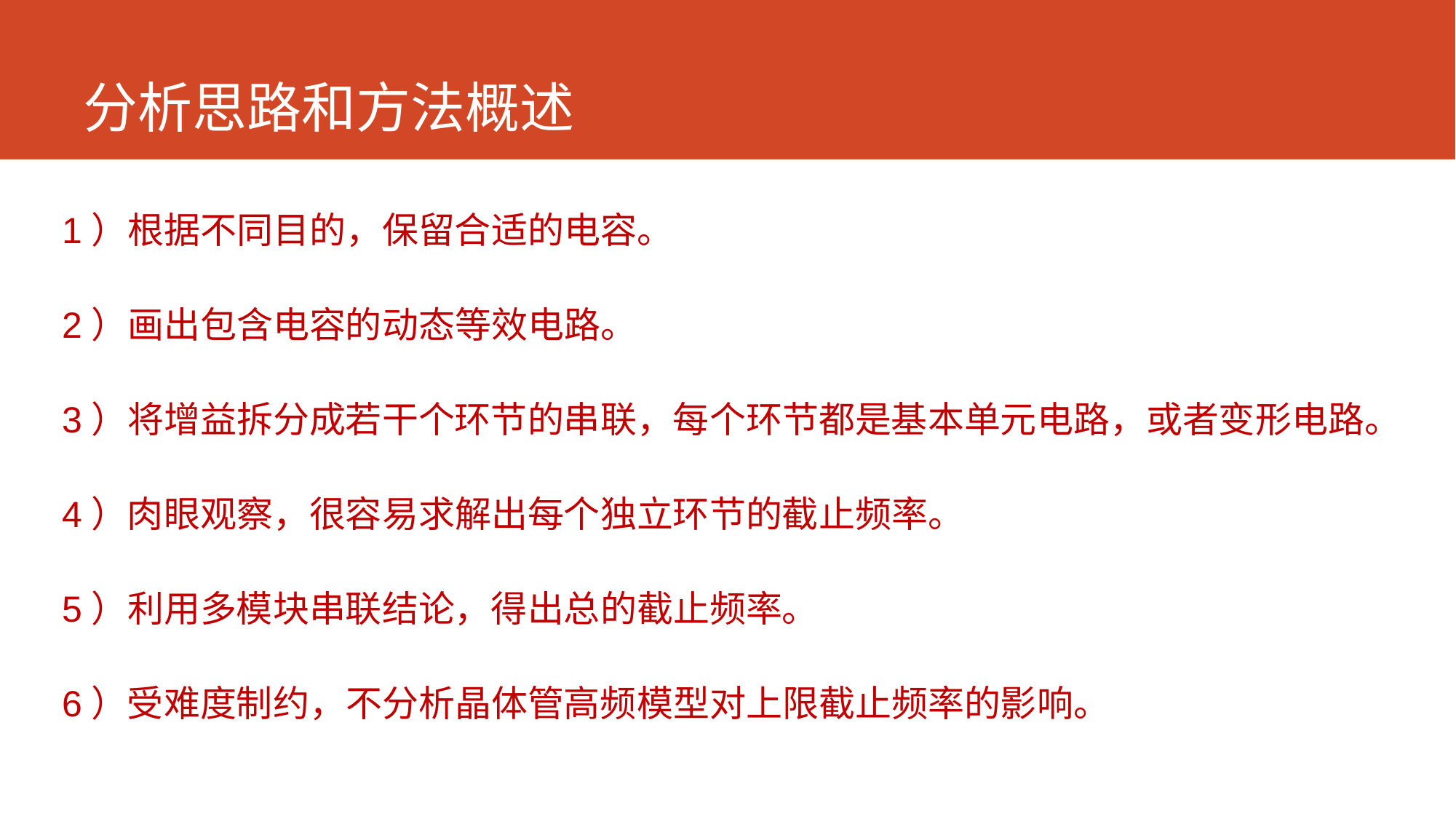

# 分析思路和方法概述
1）根据不同目的，保留合适的电容。
2）画出包含电容的动态等效电路。
3）将增益拆分成若干个环节的串联，每个环节都是基本单元电路，或者变形电路。
4）肉眼观察，很容易求解出每个独立环节的截止频率。
5）利用多模块串联结论，得出总的截止频率。
6）受难度制约，不分析晶体管高频模型对上限截止频率的影响。